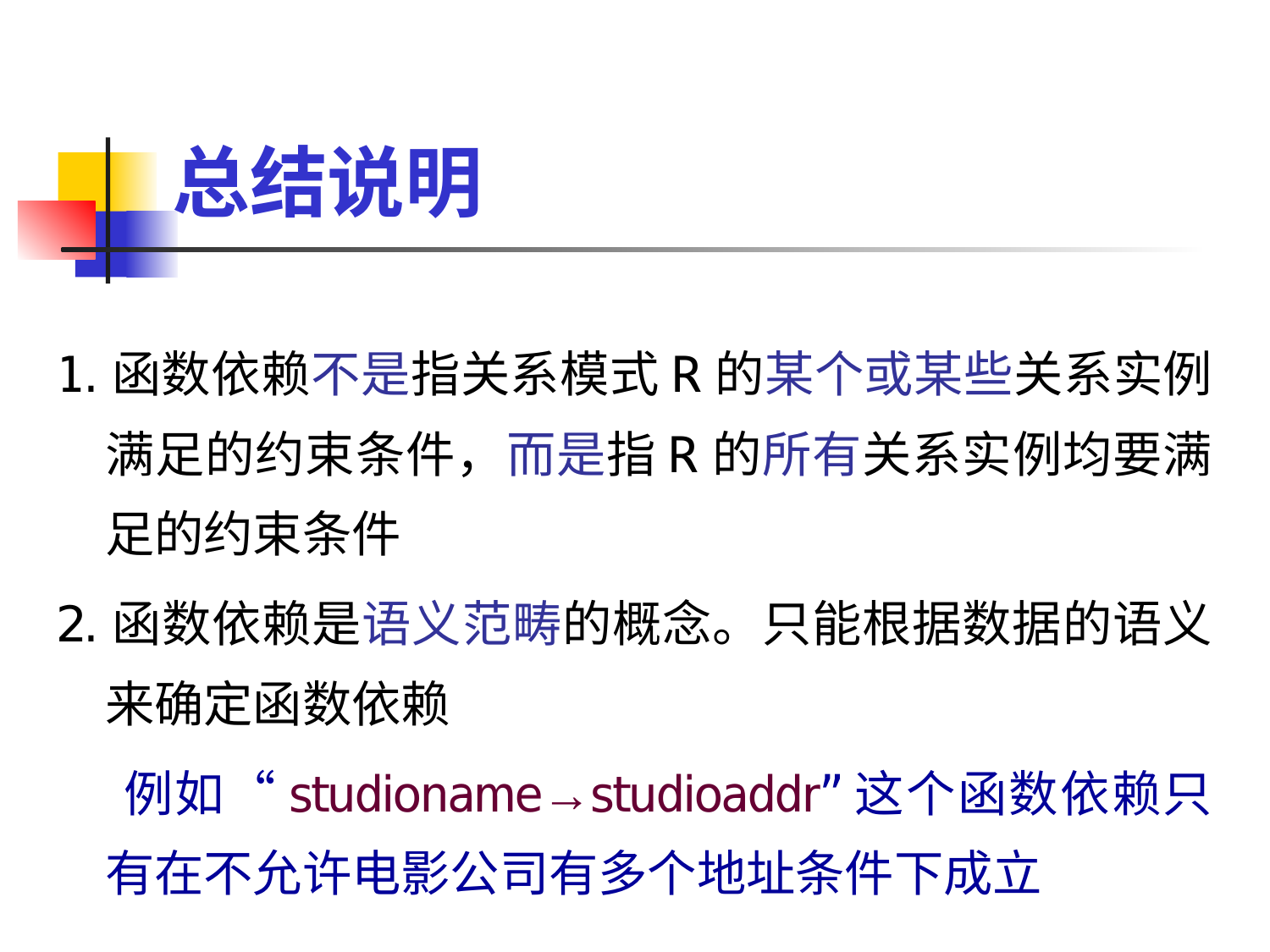

# 总结说明
1.函数依赖不是指关系模式R的某个或某些关系实例满足的约束条件，而是指R的所有关系实例均要满足的约束条件
2.函数依赖是语义范畴的概念。只能根据数据的语义来确定函数依赖
    例如“studioname→studioaddr”这个函数依赖只有在不允许电影公司有多个地址条件下成立